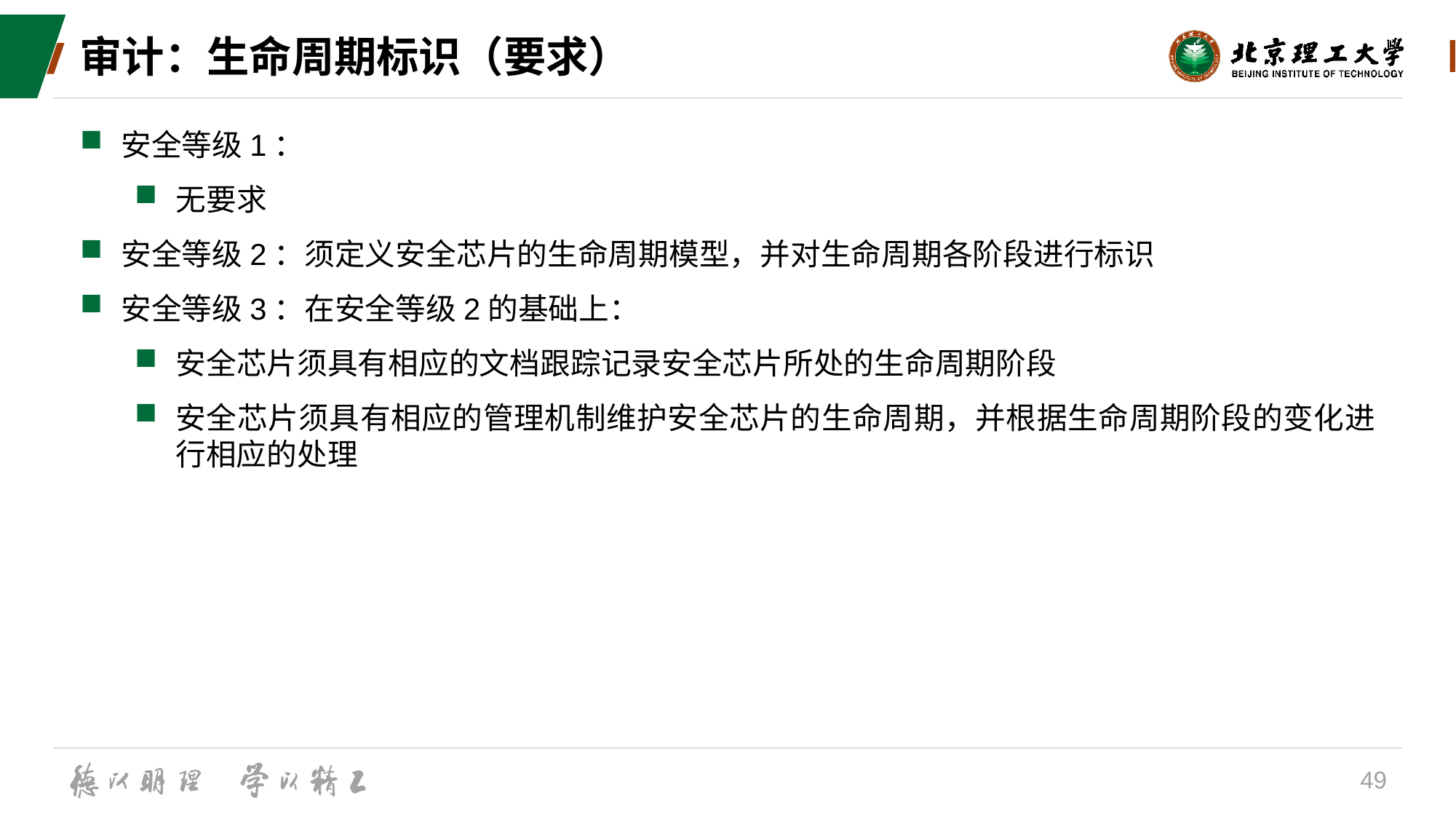

# 审计：生命周期标识（要求）
安全等级1：
无要求
安全等级2：须定义安全芯片的生命周期模型，并对生命周期各阶段进行标识
安全等级3：在安全等级2的基础上：
安全芯片须具有相应的文档跟踪记录安全芯片所处的生命周期阶段
安全芯片须具有相应的管理机制维护安全芯片的生命周期，并根据生命周期阶段的变化进行相应的处理